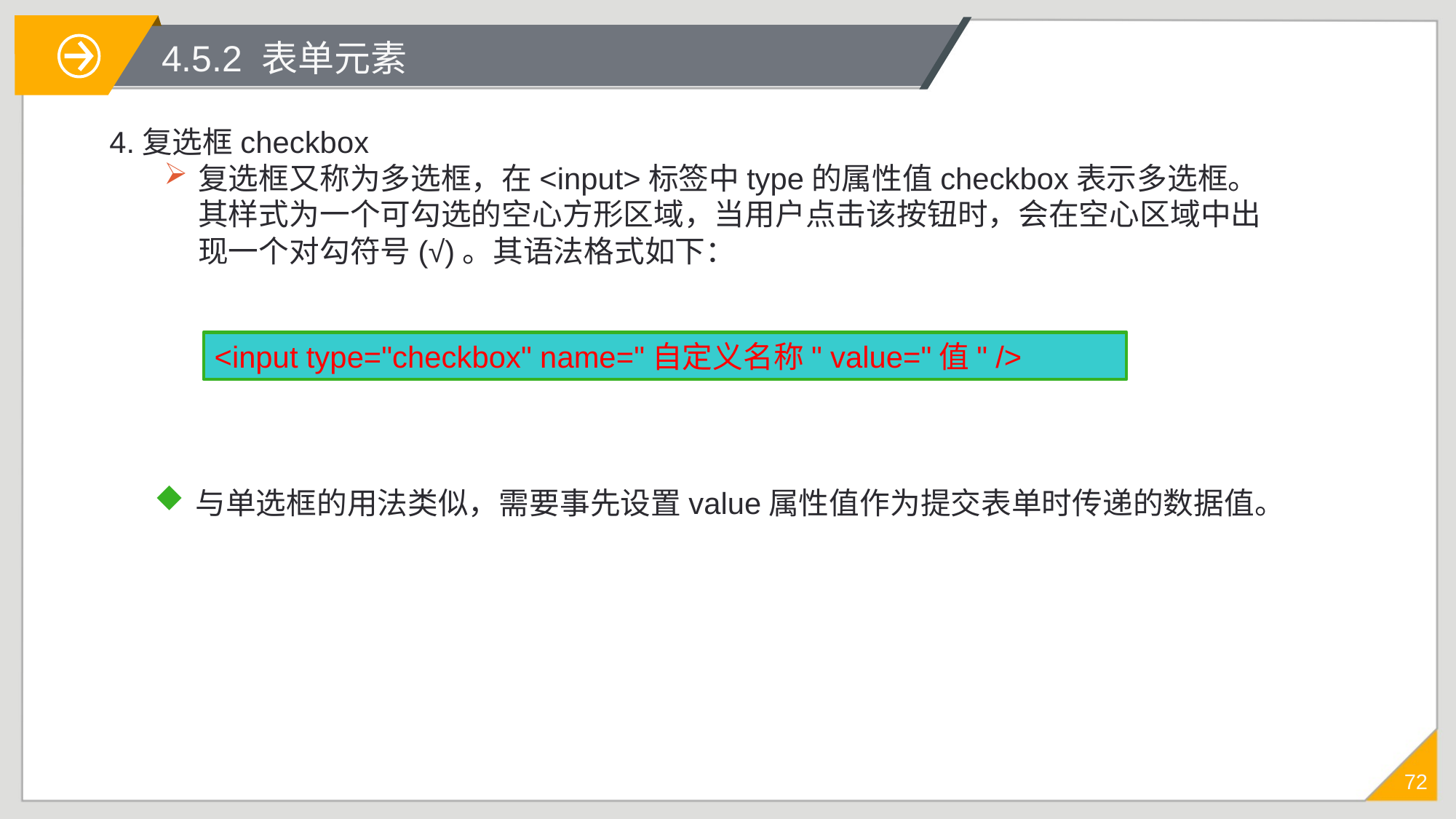

# 4.5.2 表单元素
4.复选框checkbox
复选框又称为多选框，在<input>标签中type的属性值checkbox表示多选框。其样式为一个可勾选的空心方形区域，当用户点击该按钮时，会在空心区域中出现一个对勾符号(√)。其语法格式如下：

<input type="checkbox" name="自定义名称" value="值" />
与单选框的用法类似，需要事先设置value属性值作为提交表单时传递的数据值。